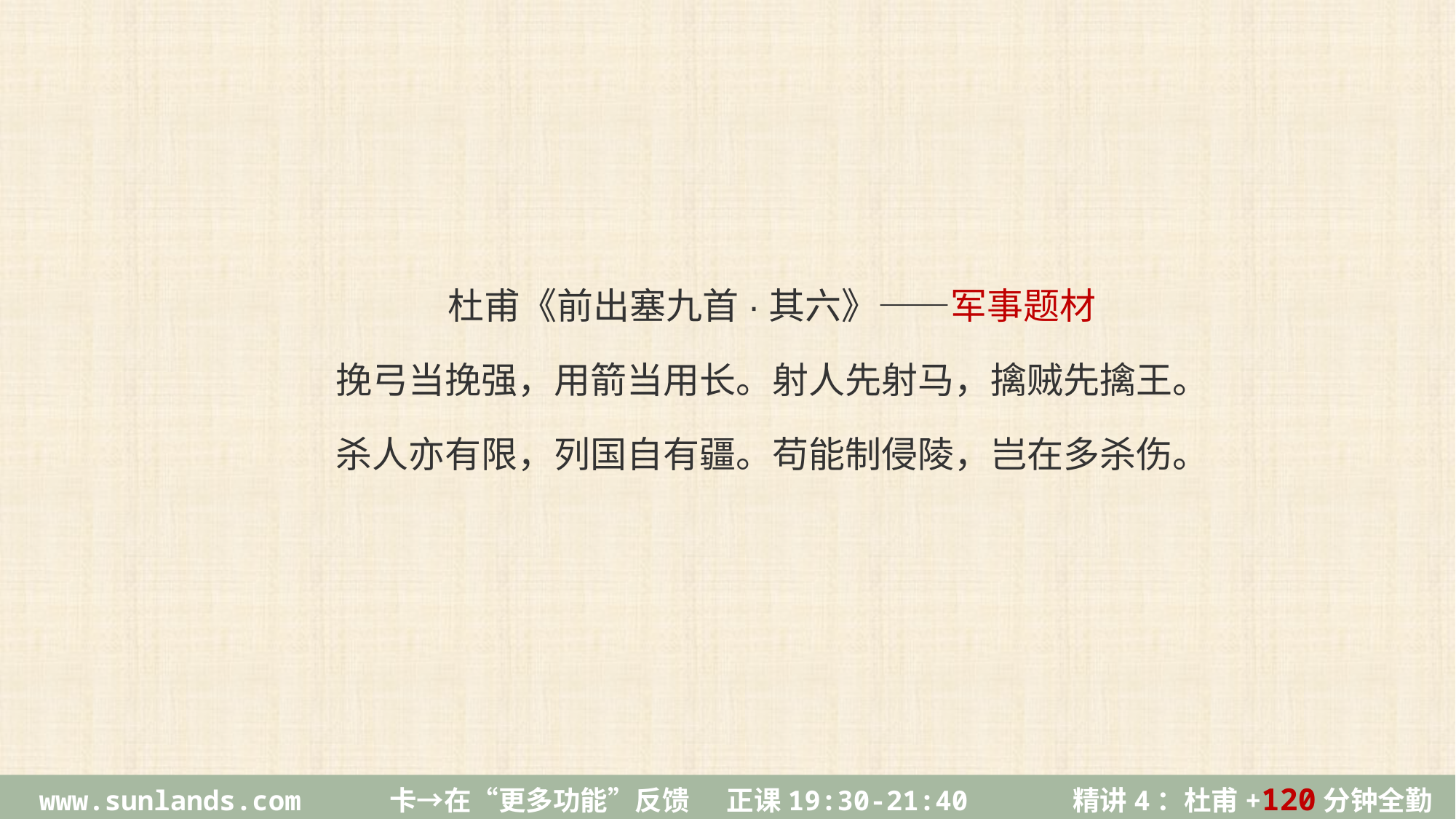

杜甫《前出塞九首·其六》——军事题材
挽弓当挽强，用箭当用长。射人先射马，擒贼先擒王。
杀人亦有限，列国自有疆。苟能制侵陵，岂在多杀伤。